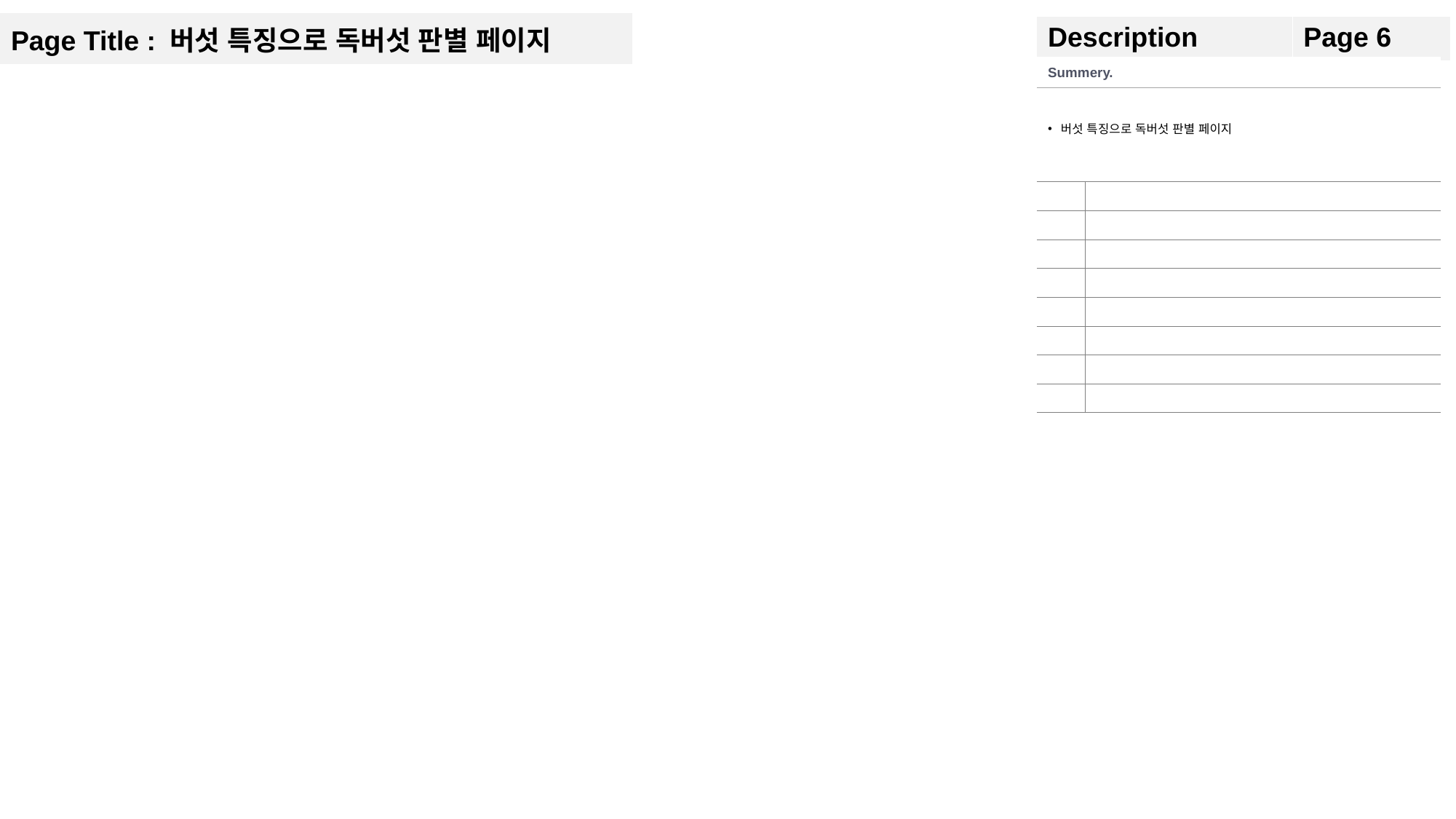

| Page Title : 버섯 특징으로 독버섯 판별 페이지 |
| --- |
| Description |
| --- |
| Page 6 |
| --- |
| Summery. |  |
| --- | --- |
| 버섯 특징으로 독버섯 판별 페이지 |  |
|  |  |
|  |  |
|  |  |
|  |  |
|  |  |
|  |  |
|  |  |
|  |  |
①
②